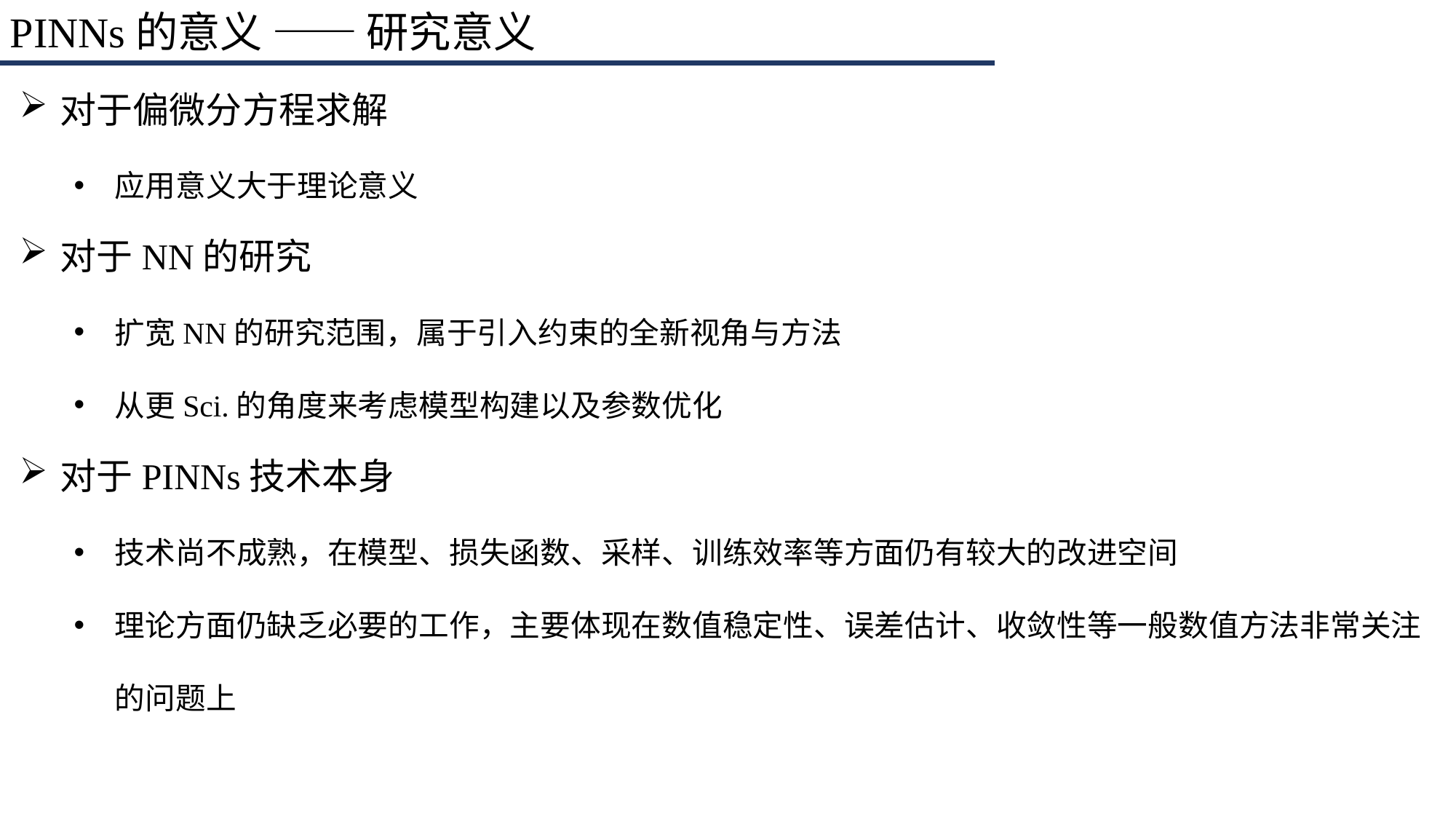

PINNs的意义 —— 研究意义
对于偏微分方程求解
应用意义大于理论意义
对于NN的研究
扩宽NN的研究范围，属于引入约束的全新视角与方法
从更Sci.的角度来考虑模型构建以及参数优化
对于PINNs技术本身
技术尚不成熟，在模型、损失函数、采样、训练效率等方面仍有较大的改进空间
理论方面仍缺乏必要的工作，主要体现在数值稳定性、误差估计、收敛性等一般数值方法非常关注的问题上